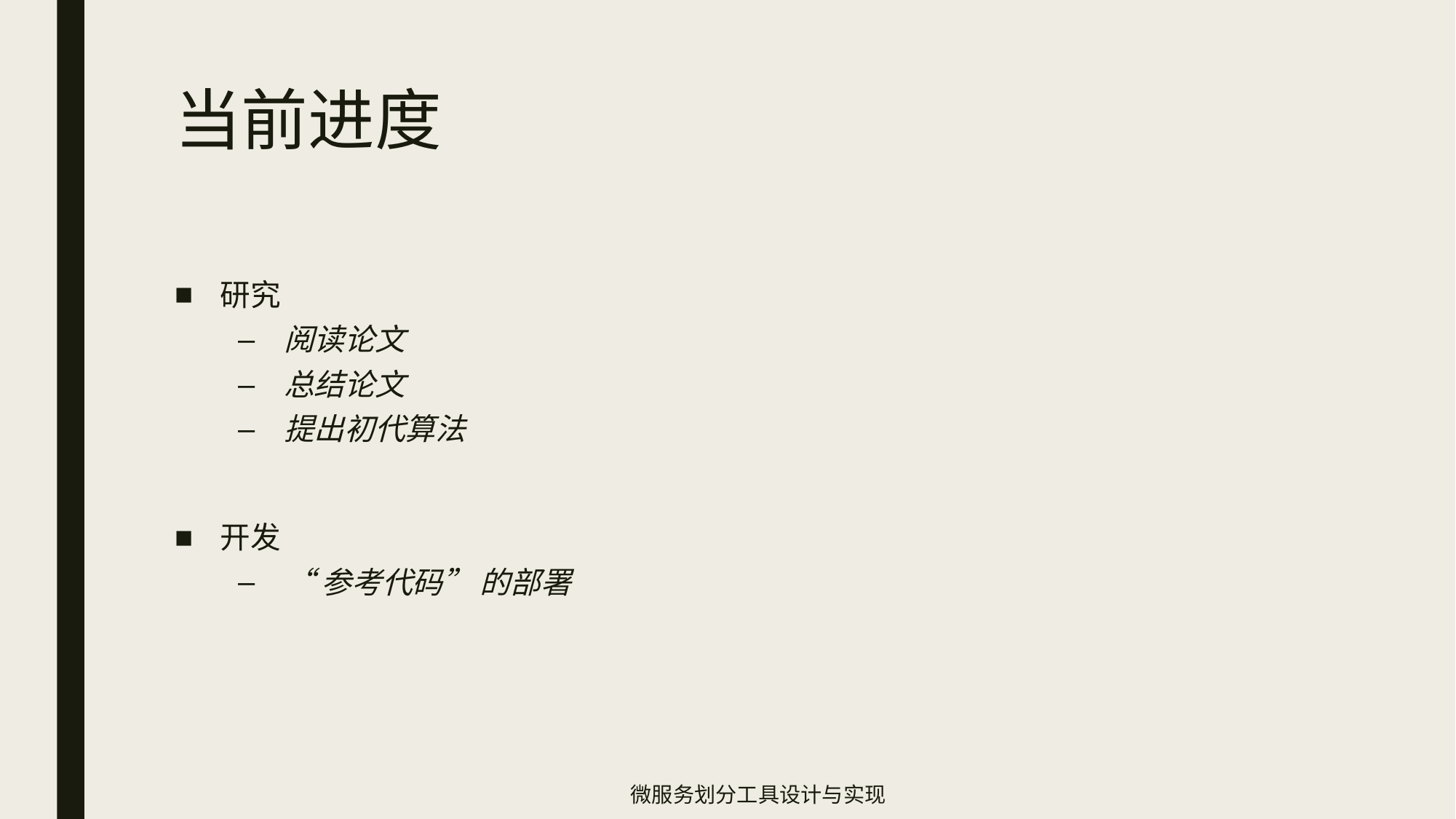

# 当前进度
研究
阅读论文
总结论文
提出初代算法

开发
“参考代码” 的部署
微服务划分工具设计与实现